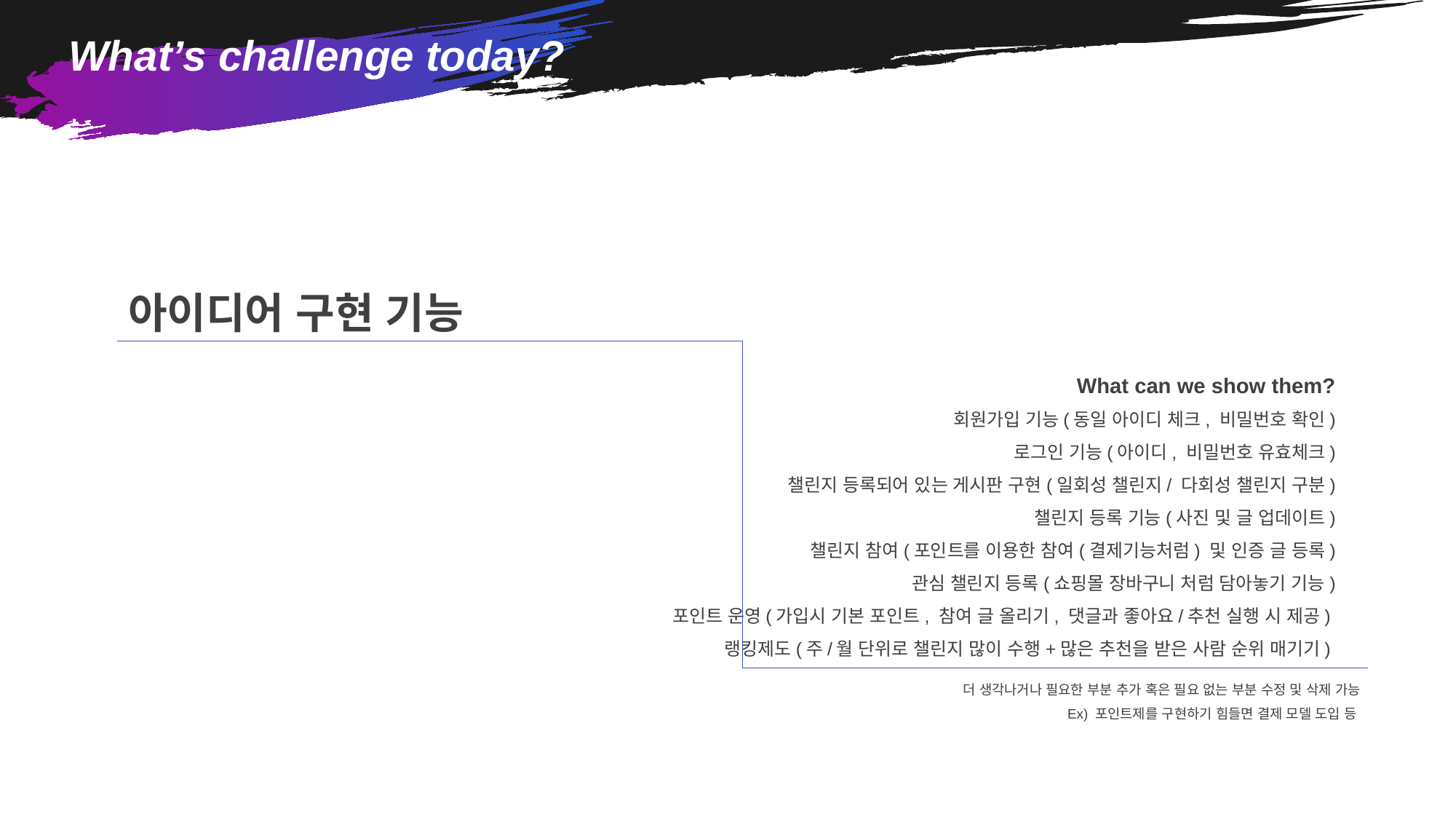

What’s challenge today?

아이디어 구현 기능
What can we show them?
회원가입 기능(동일 아이디 체크, 비밀번호 확인)
로그인 기능(아이디, 비밀번호 유효체크)
챌린지 등록되어 있는 게시판 구현(일회성 챌린지/ 다회성 챌린지 구분)
챌린지 등록 기능(사진 및 글 업데이트)
챌린지 참여(포인트를 이용한 참여(결제기능처럼) 및 인증 글 등록)
관심 챌린지 등록(쇼핑몰 장바구니 처럼 담아놓기 기능)
포인트 운영(가입시 기본 포인트, 참여 글 올리기, 댓글과 좋아요/추천 실행 시 제공)
랭킹제도(주/월 단위로 챌린지 많이 수행+많은 추천을 받은 사람 순위 매기기)
더 생각나거나 필요한 부분 추가 혹은 필요 없는 부분 수정 및 삭제 가능
Ex) 포인트제를 구현하기 힘들면 결제 모델 도입 등